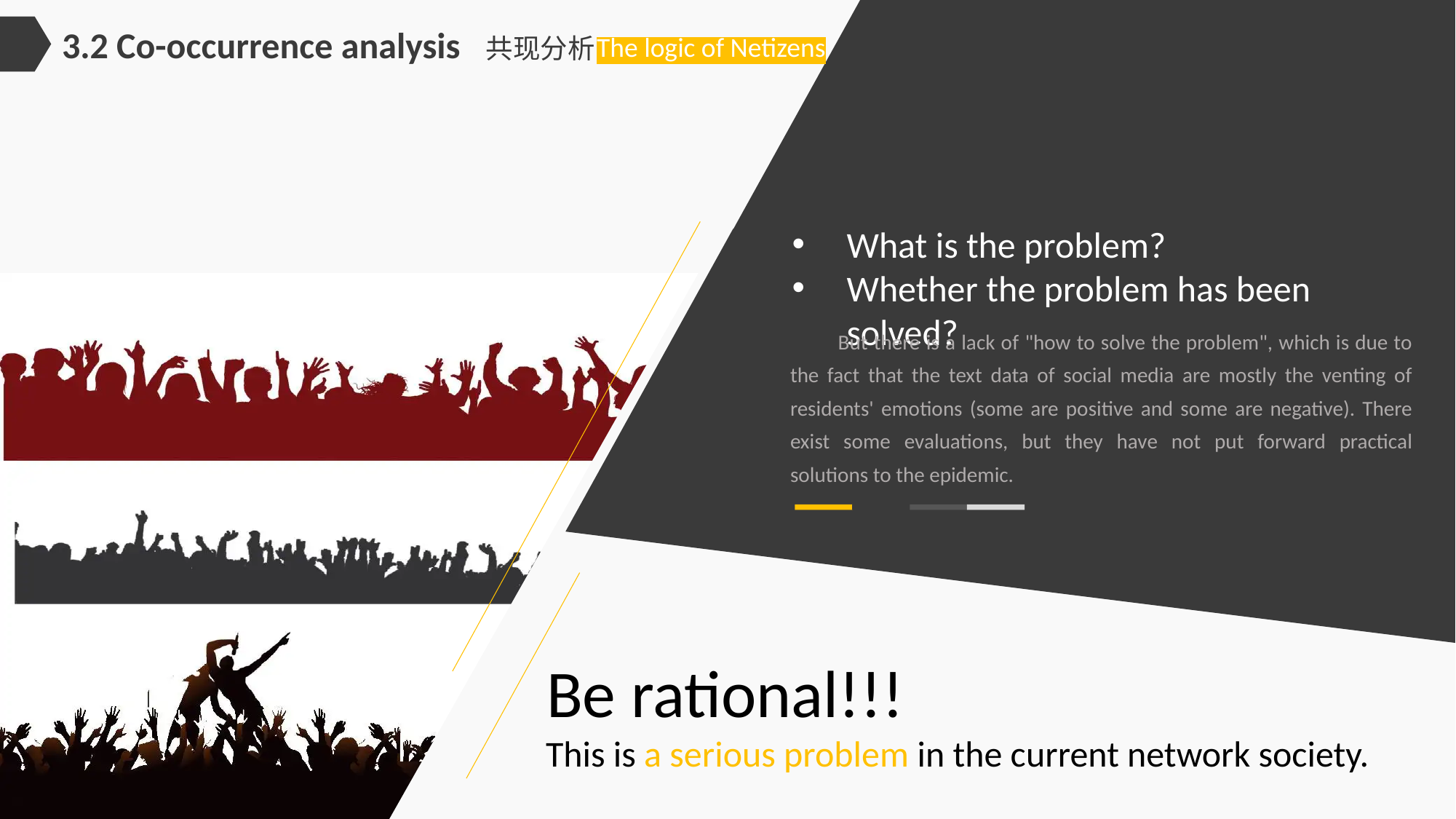

3.2 Co-occurrence analysis  共现分析
The logic of Netizens
What is the problem?
Whether the problem has been solved?

        But there is a lack of "how to solve the problem", which is due to the fact that the text data of social media are mostly the venting of residents' emotions (some are positive and some are negative). There exist some evaluations, but they have not put forward practical solutions to the epidemic.

Be rational!!!
This is a serious problem in the current network society.